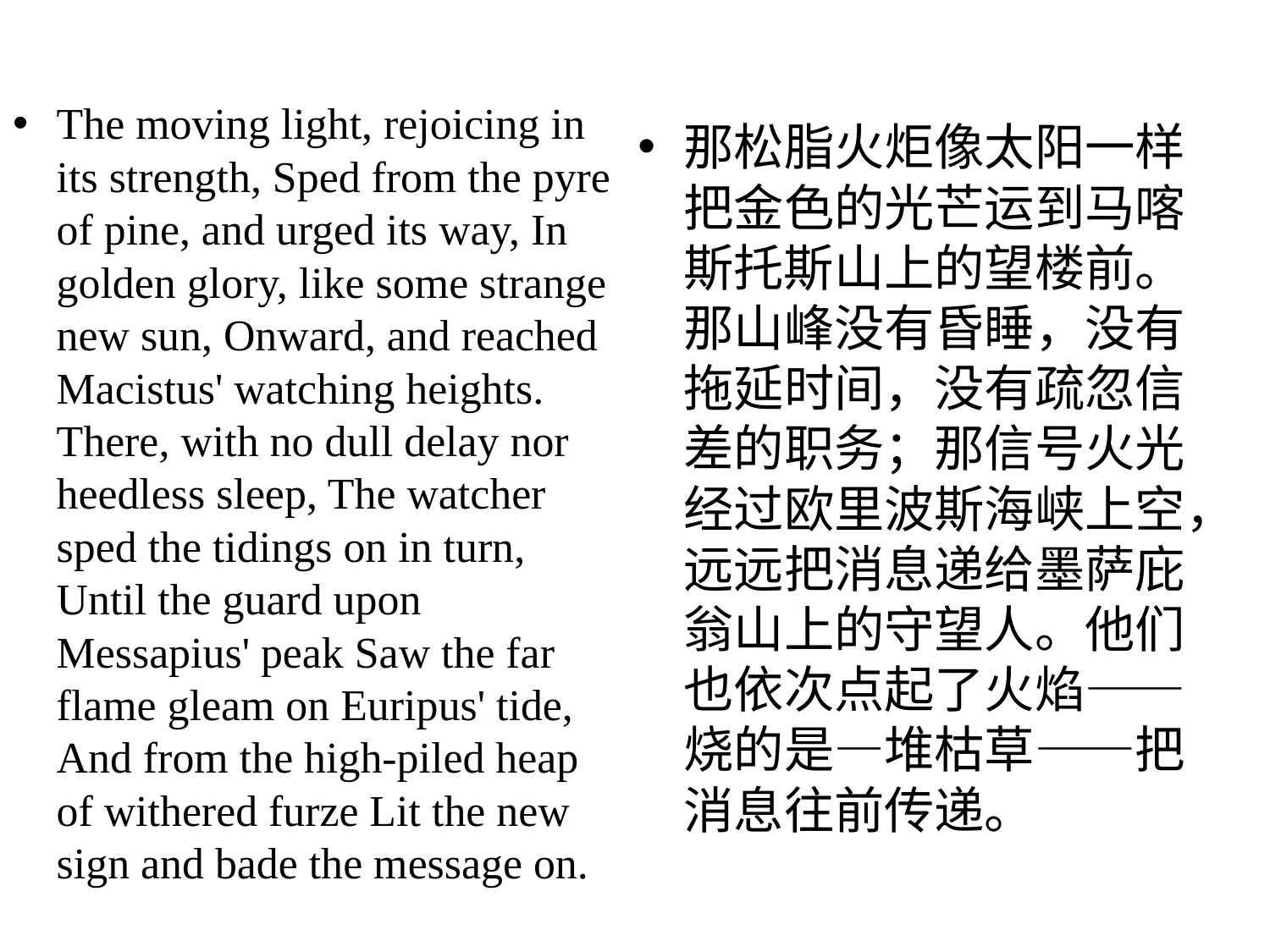

The moving light, rejoicing in its strength, Sped from the pyre of pine, and urged its way, In golden glory, like some strange new sun, Onward, and reached Macistus' watching heights. There, with no dull delay nor heedless sleep, The watcher sped the tidings on in turn, Until the guard upon Messapius' peak Saw the far flame gleam on Euripus' tide, And from the high-piled heap of withered furze Lit the new sign and bade the message on.
那松脂火炬像太阳一样把金色的光芒运到马喀斯托斯山上的望楼前。那山峰没有昏睡，没有拖延时间，没有疏忽信差的职务；那信号火光经过欧里波斯海峡上空，远远把消息递给墨萨庇翁山上的守望人。他们也依次点起了火焰——烧的是—堆枯草——把消息往前传递。